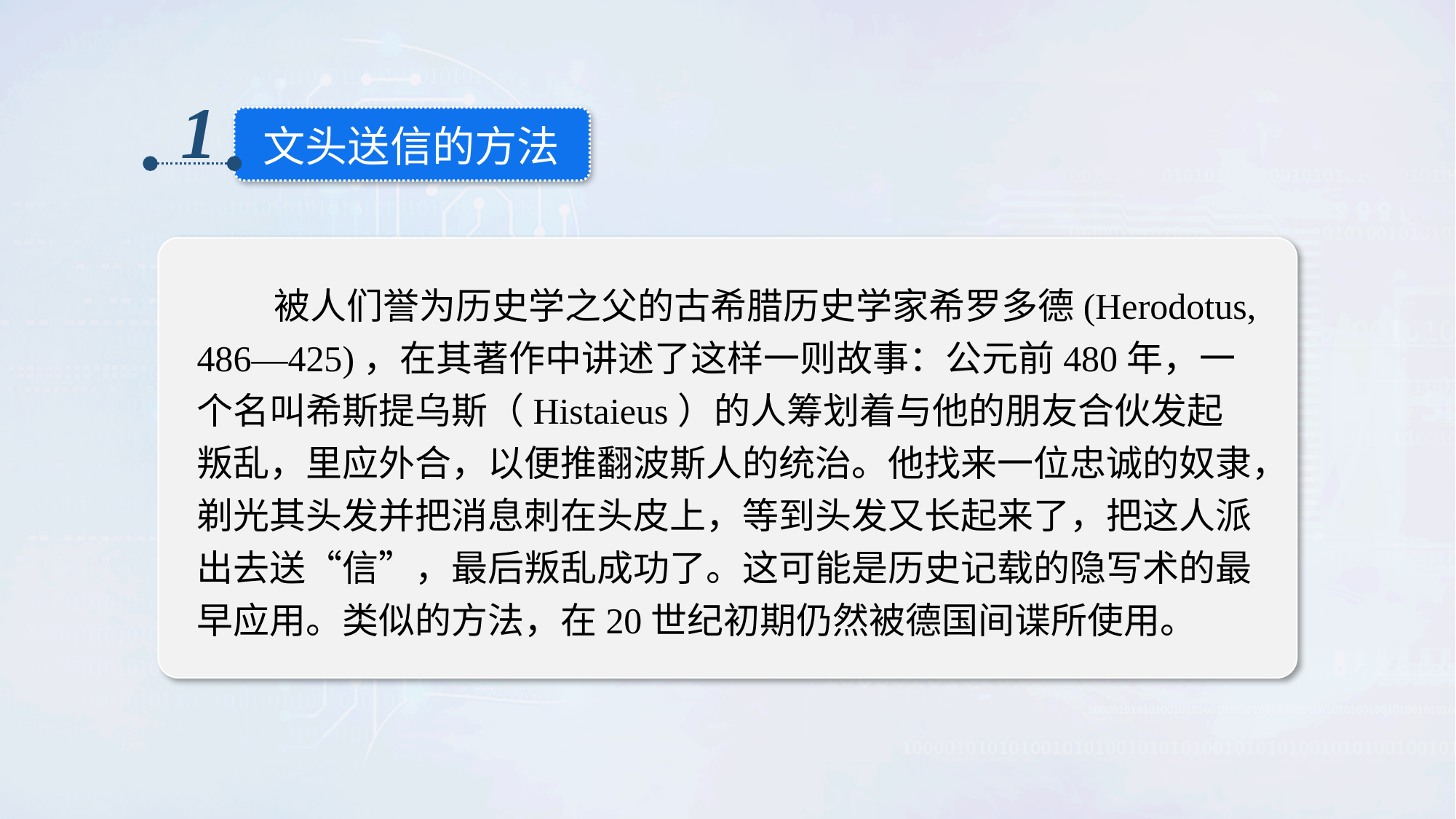

1

文头送信的方法

被人们誉为历史学之父的古希腊历史学家希罗多德(Herodotus, 486—425)，在其著作中讲述了这样一则故事：公元前480年，一个名叫希斯提乌斯（Histaieus）的人筹划着与他的朋友合伙发起叛乱，里应外合，以便推翻波斯人的统治。他找来一位忠诚的奴隶，剃光其头发并把消息刺在头皮上，等到头发又长起来了，把这人派出去送“信”，最后叛乱成功了。这可能是历史记载的隐写术的最早应用。类似的方法，在20世纪初期仍然被德国间谍所使用。